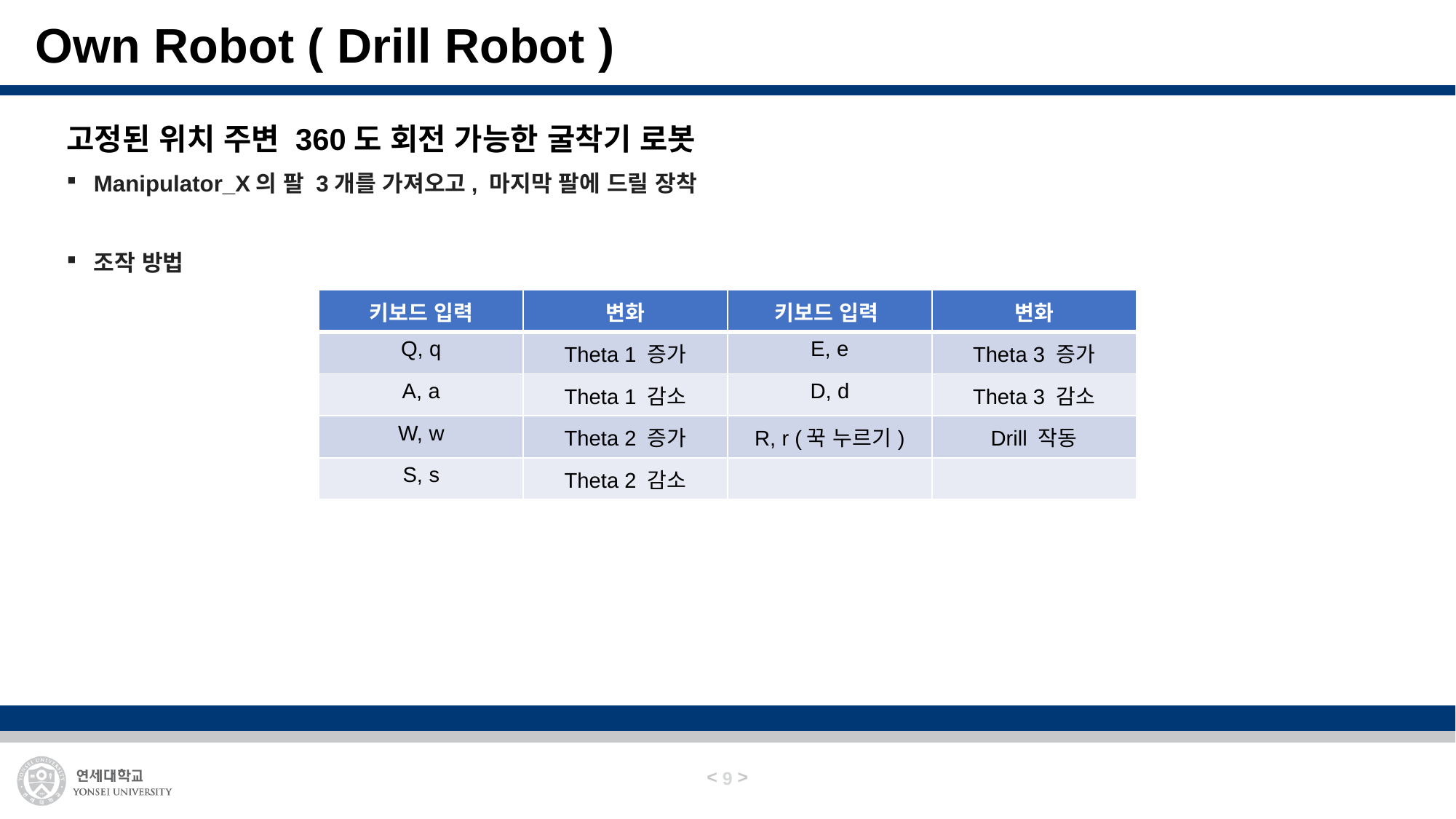

# Own Robot ( Drill Robot )
고정된 위치 주변 360도 회전 가능한 굴착기 로봇
Manipulator_X의 팔 3개를 가져오고, 마지막 팔에 드릴 장착

조작 방법

| 키보드 입력 | 변화 | 키보드 입력 | 변화 |
| --- | --- | --- | --- |
| Q, q | Theta 1 증가 | E, e | Theta 3 증가 |
| A, a | Theta 1 감소 | D, d | Theta 3 감소 |
| W, w | Theta 2 증가 | R, r (꾹 누르기) | Drill 작동 |
| S, s | Theta 2 감소 |  |  |

9